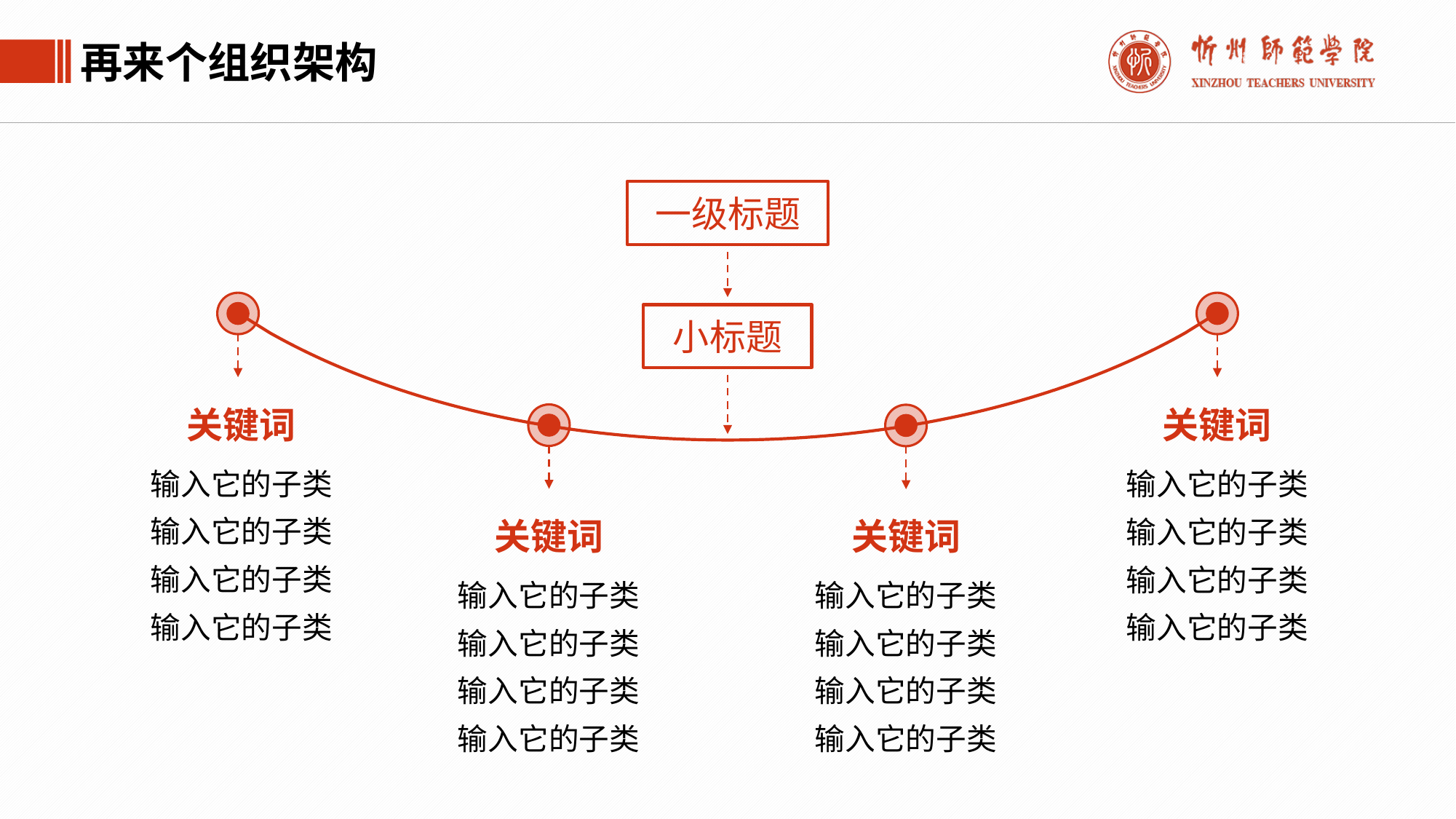

再来个组织架构
一级标题

小标题

关键词
输入它的子类
输入它的子类
输入它的子类
输入它的子类
关键词
输入它的子类
输入它的子类
输入它的子类
输入它的子类

关键词
输入它的子类
输入它的子类
输入它的子类
输入它的子类
关键词
输入它的子类
输入它的子类
输入它的子类
输入它的子类